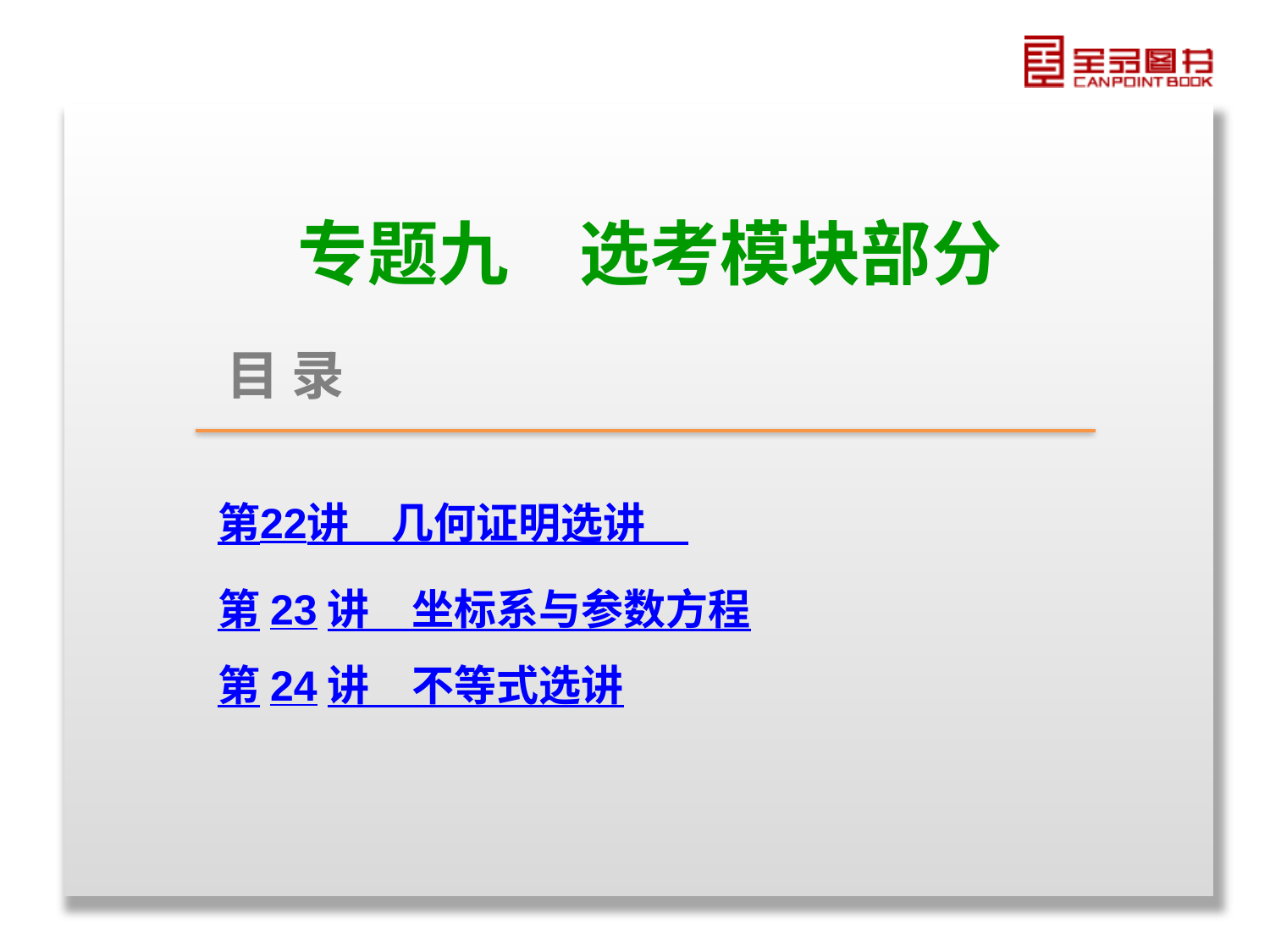

专题九　选考模块部分
目 录

第22讲　几何证明选讲
第23讲　坐标系与参数方程
第24讲　不等式选讲